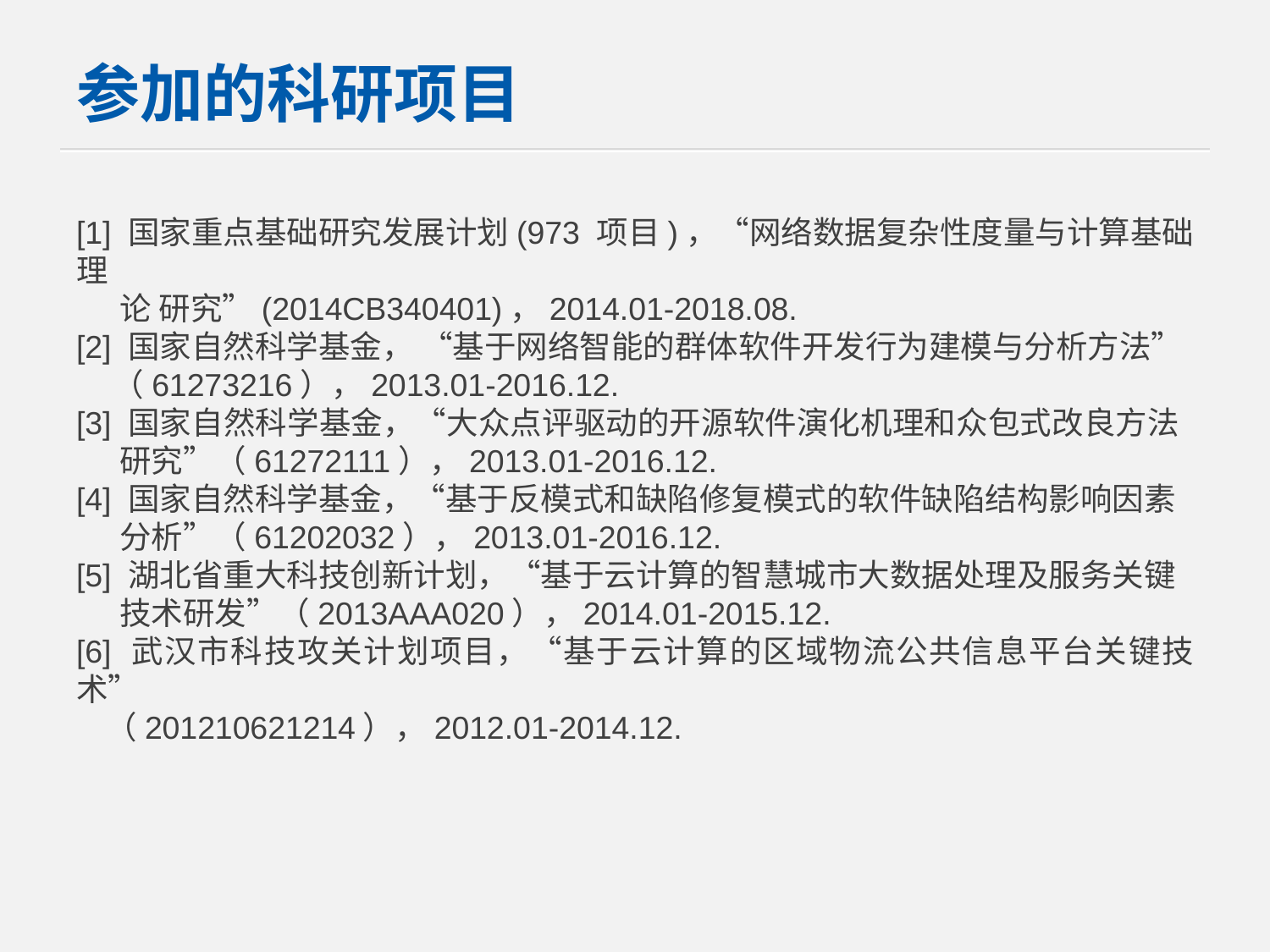

# 参加的科研项目
[1] 国家重点基础研究发展计划(973 项目)，“网络数据复杂性度量与计算基础理
     论 研究”(2014CB340401)，2014.01-2018.08.
[2] 国家自然科学基金， “基于网络智能的群体软件开发行为建模与分析方法”
    （61273216），2013.01-2016.12.
[3] 国家自然科学基金，“大众点评驱动的开源软件演化机理和众包式改良方法
     研究”（61272111），2013.01-2016.12.
[4] 国家自然科学基金，“基于反模式和缺陷修复模式的软件缺陷结构影响因素
     分析”（61202032），2013.01-2016.12.
[5] 湖北省重大科技创新计划，“基于云计算的智慧城市大数据处理及服务关键
     技术研发”（2013AAA020），2014.01-2015.12.
[6] 武汉市科技攻关计划项目，“基于云计算的区域物流公共信息平台关键技术”
   （201210621214），2012.01-2014.12.